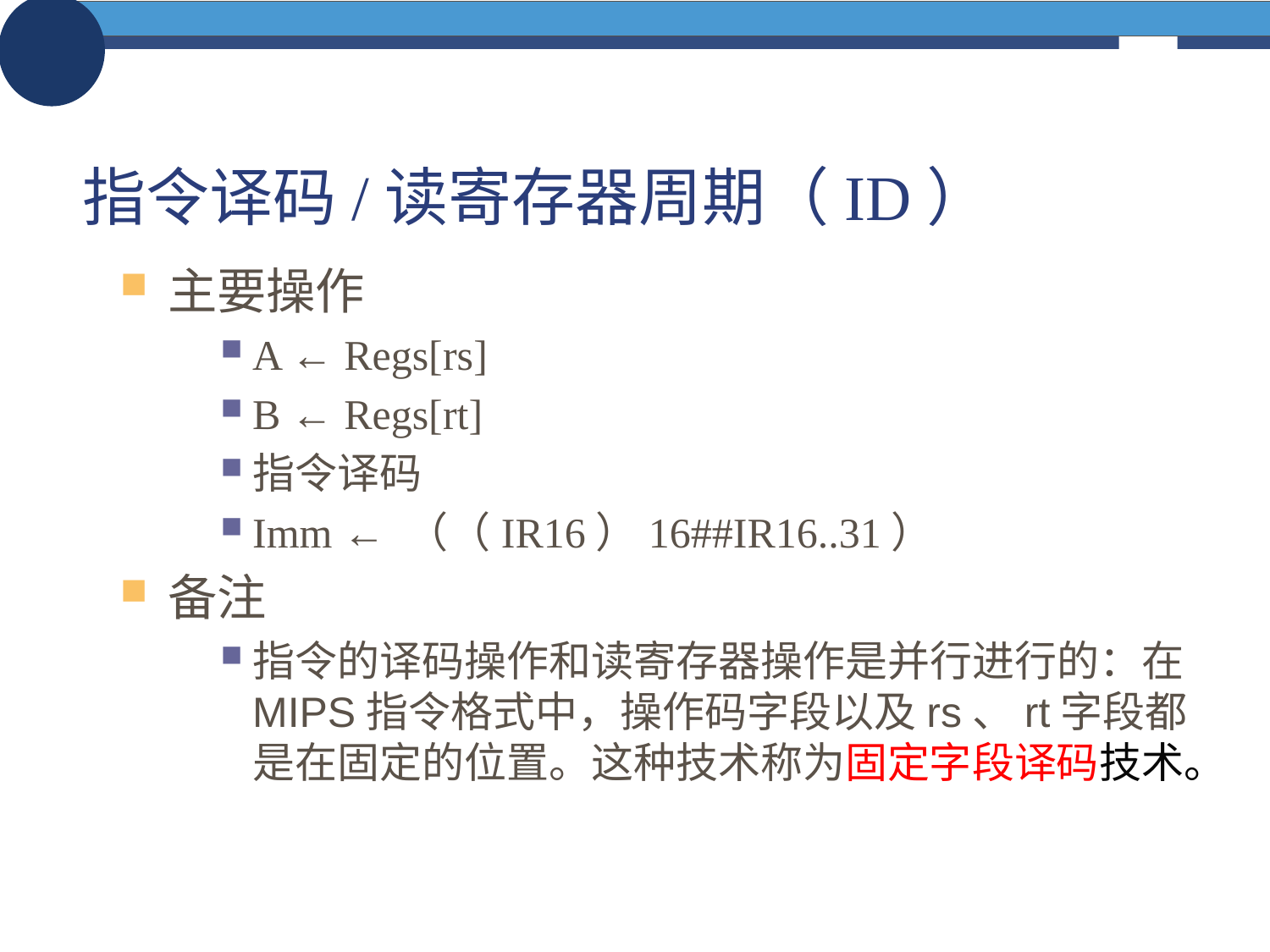

# 指令译码/读寄存器周期（ID）
主要操作
A ← Regs[rs]
B ← Regs[rt]
指令译码
Imm ← （（IR16）16##IR16..31）
备注
指令的译码操作和读寄存器操作是并行进行的：在MIPS指令格式中，操作码字段以及rs、rt字段都是在固定的位置。这种技术称为固定字段译码技术。